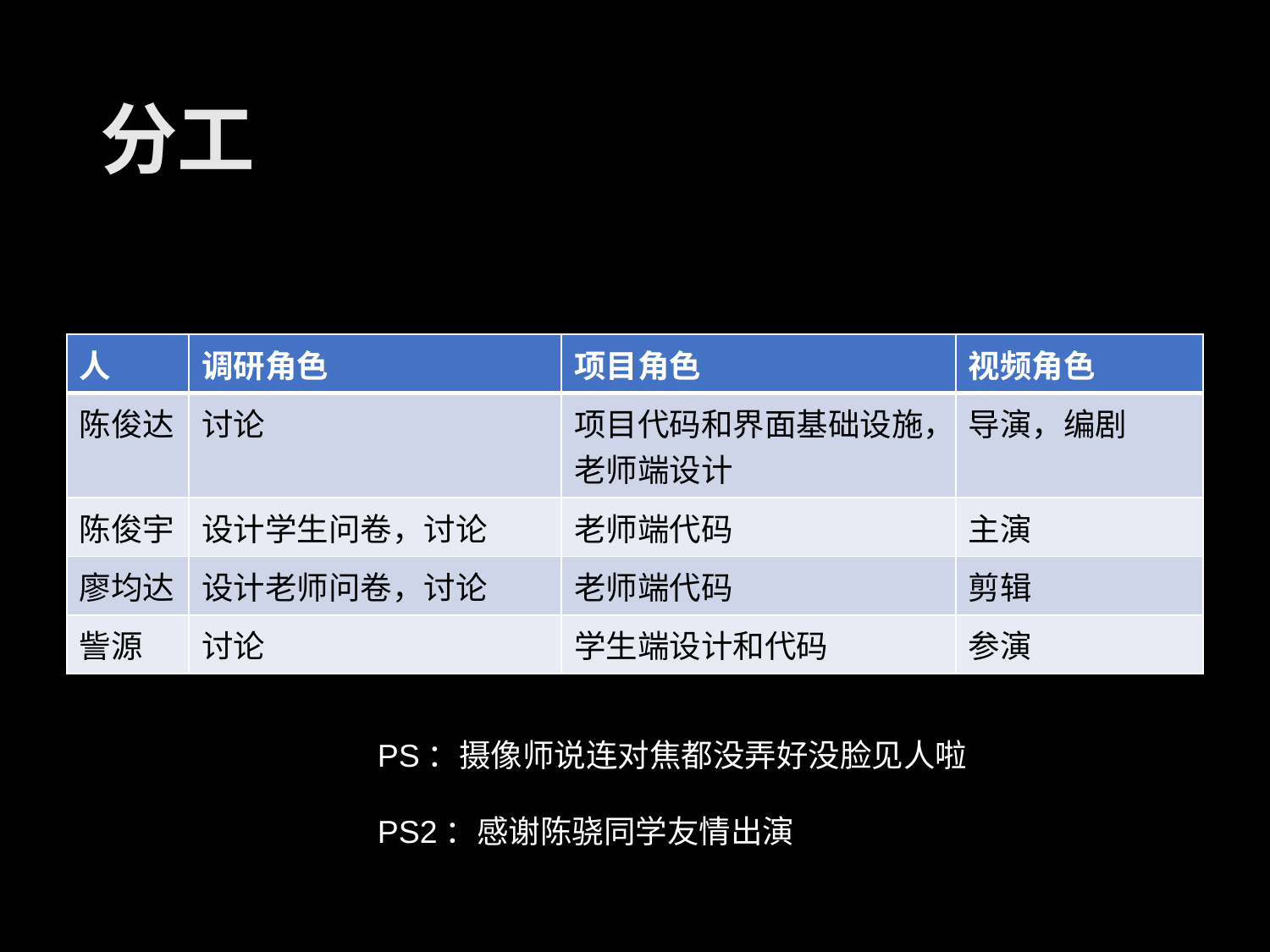

# 分工
| 人 | 调研角色 | 项目角色 | 视频角色 |
| --- | --- | --- | --- |
| 陈俊达 | 讨论 | 项目代码和界面基础设施，老师端设计 | 导演，编剧 |
| 陈俊宇 | 设计学生问卷，讨论 | 老师端代码 | 主演 |
| 廖均达 | 设计老师问卷，讨论 | 老师端代码 | 剪辑 |
| 訾源 | 讨论 | 学生端设计和代码 | 参演 |
PS：摄像师说连对焦都没弄好没脸见人啦

PS2：感谢陈骁同学友情出演